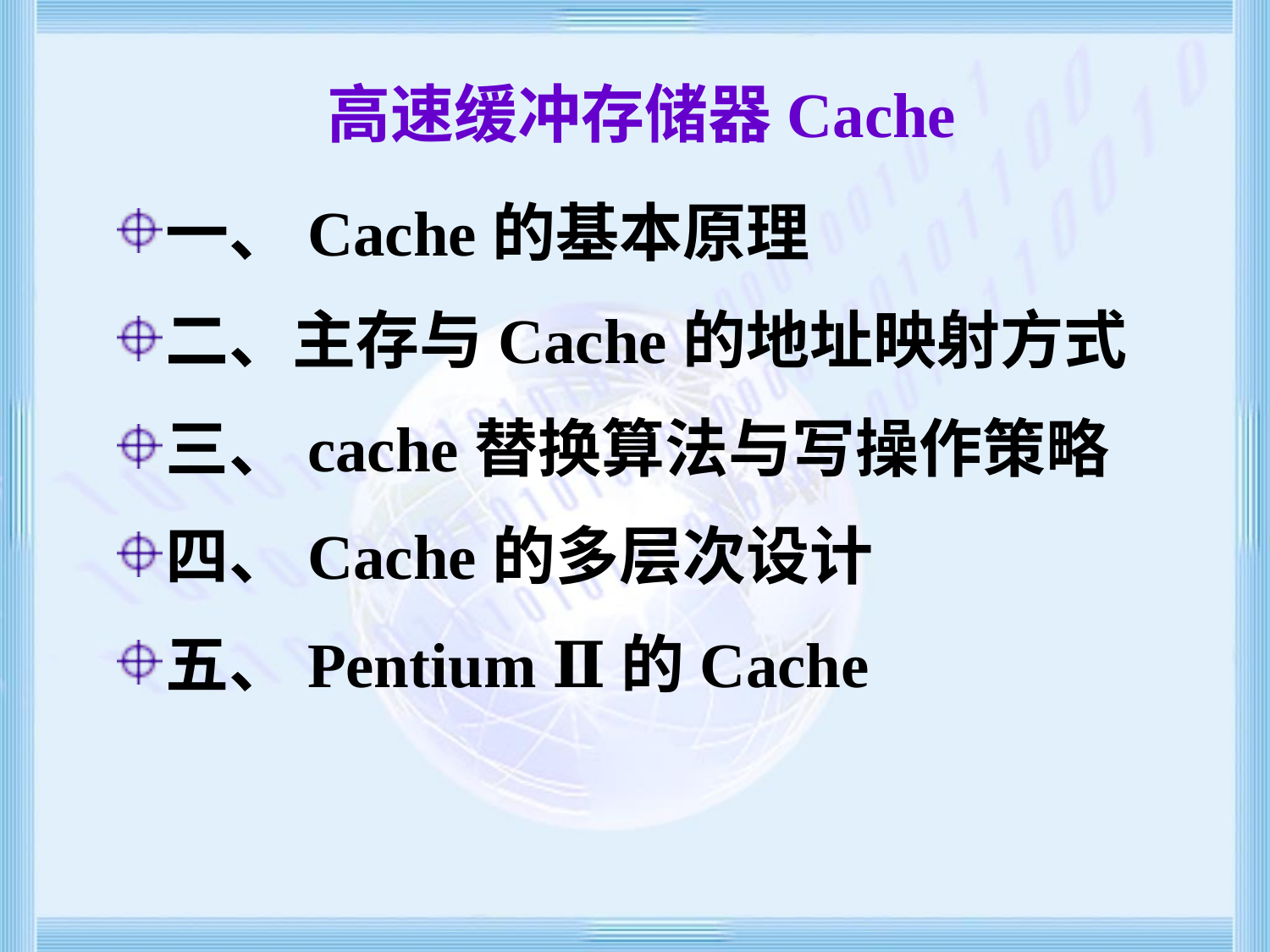

# 高速缓冲存储器Cache
一、Cache的基本原理
二、主存与Cache的地址映射方式
三、cache替换算法与写操作策略
四、Cache的多层次设计
五、Pentium Ⅱ的Cache

139